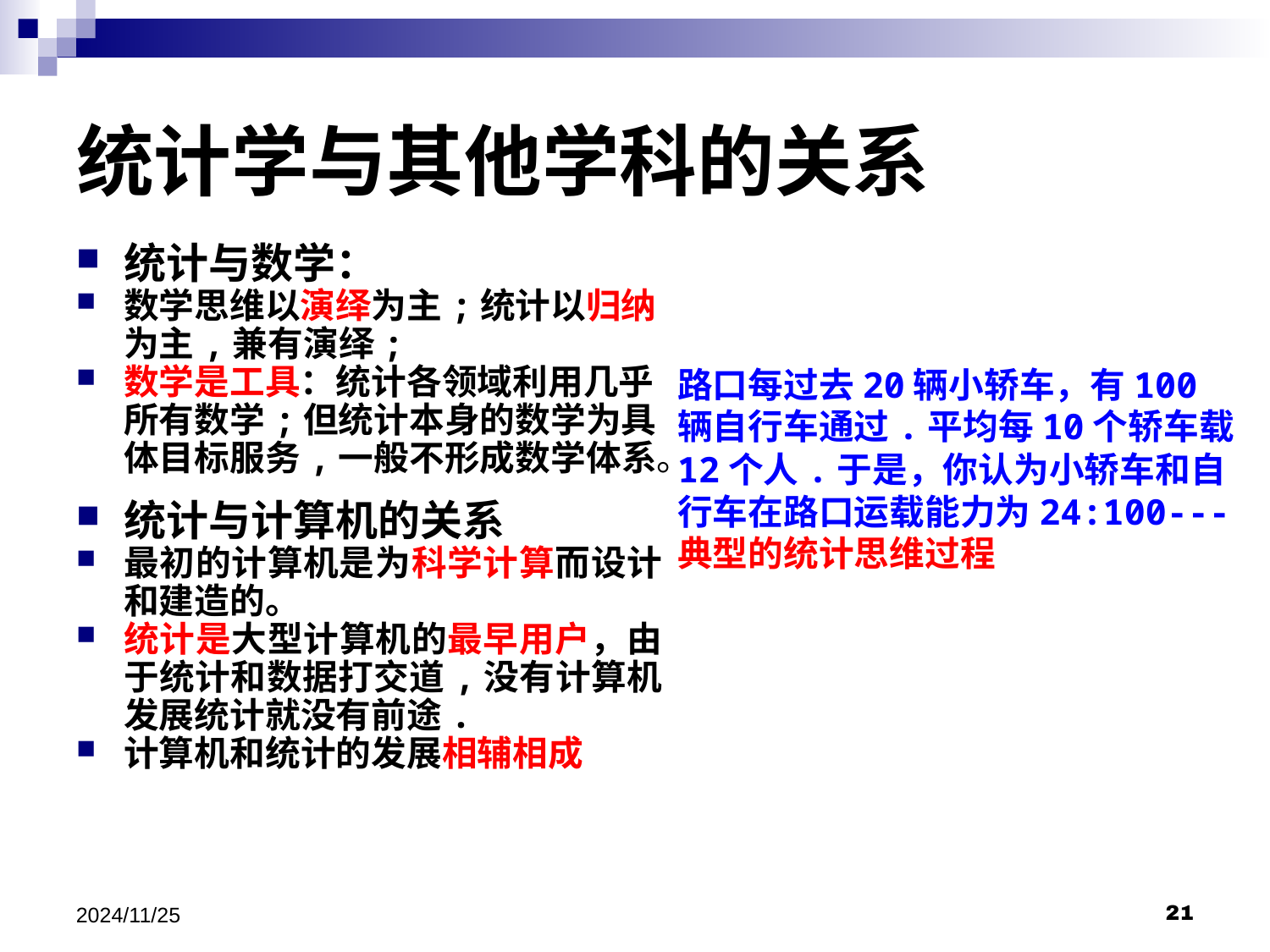

# 统计学与其他学科的关系
统计与数学：
数学思维以演绎为主;统计以归纳为主,兼有演绎;
数学是工具：统计各领域利用几乎所有数学;但统计本身的数学为具体目标服务,一般不形成数学体系。
统计与计算机的关系
最初的计算机是为科学计算而设计和建造的。
统计是大型计算机的最早用户，由于统计和数据打交道,没有计算机发展统计就没有前途.
计算机和统计的发展相辅相成
路口每过去20辆小轿车，有100辆自行车通过.平均每10个轿车载12个人.于是，你认为小轿车和自行车在路口运载能力为24:100---典型的统计思维过程
2024/11/25
21